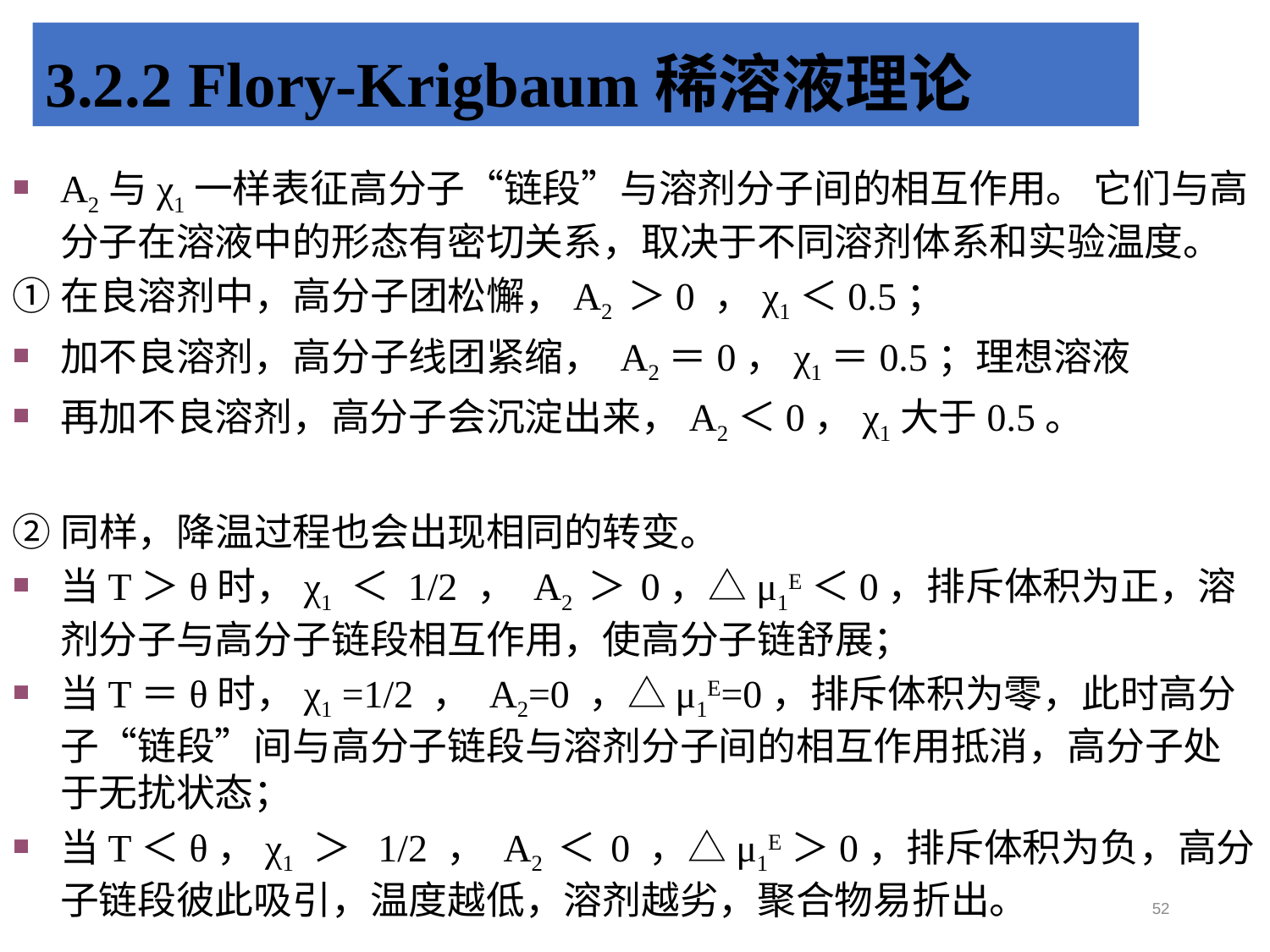

3.2.2 Flory-Krigbaum稀溶液理论
A2与χ1一样表征高分子“链段”与溶剂分子间的相互作用。 它们与高分子在溶液中的形态有密切关系，取决于不同溶剂体系和实验温度。
①在良溶剂中，高分子团松懈，A2 ＞0 ，χ1＜0.5；
加不良溶剂，高分子线团紧缩， A2＝0，χ1＝0.5；理想溶液
再加不良溶剂，高分子会沉淀出来，A2＜0，χ1大于0.5。

②同样，降温过程也会出现相同的转变。
当T＞θ时，χ1 ＜ 1/2 ， A2 ＞ 0，△μ1E＜0，排斥体积为正，溶剂分子与高分子链段相互作用，使高分子链舒展；
当T＝θ时，χ1 =1/2 ， A2=0 ，△μ1E=0，排斥体积为零，此时高分子“链段”间与高分子链段与溶剂分子间的相互作用抵消，高分子处于无扰状态；
当T＜θ，χ1 ＞  1/2 ， A2 ＜ 0 ，△μ1E＞0，排斥体积为负，高分子链段彼此吸引，温度越低，溶剂越劣，聚合物易折出。
52